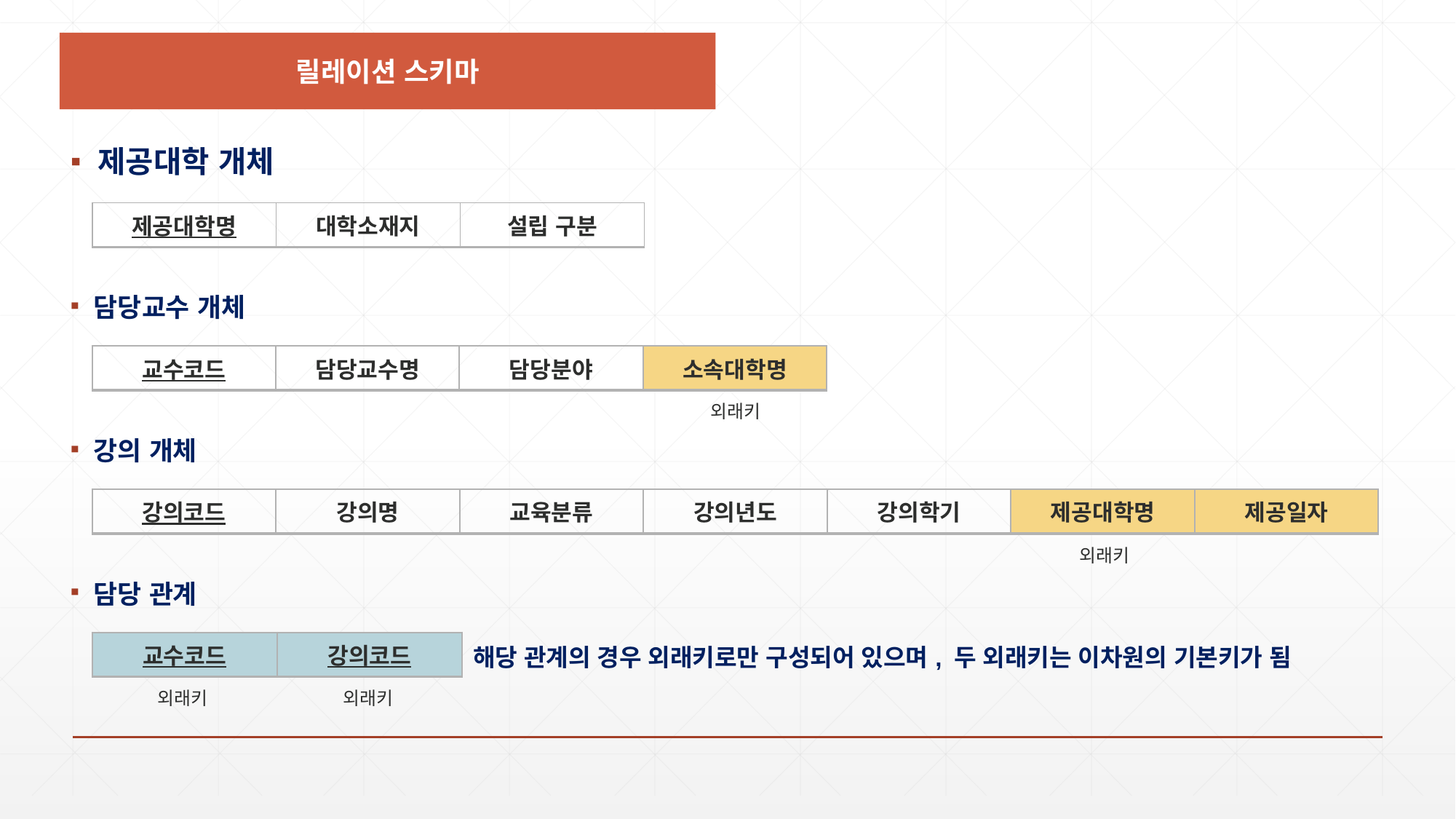

릴레이션 스키마
제공대학 개체
| 제공대학명 | 대학소재지 | 설립 구분 |
| --- | --- | --- |
담당교수 개체
| 교수코드 | 담당교수명 | 담당분야 | 소속대학명 |
| --- | --- | --- | --- |
외래키
강의 개체
| 강의코드 | 강의명 | 교육분류 | 강의년도 | 강의학기 | 제공대학명 | 제공일자 |
| --- | --- | --- | --- | --- | --- | --- |
외래키
담당 관계
| 교수코드 | 강의코드 |
| --- | --- |
해당 관계의 경우 외래키로만 구성되어 있으며, 두 외래키는 이차원의 기본키가 됨
외래키
외래키